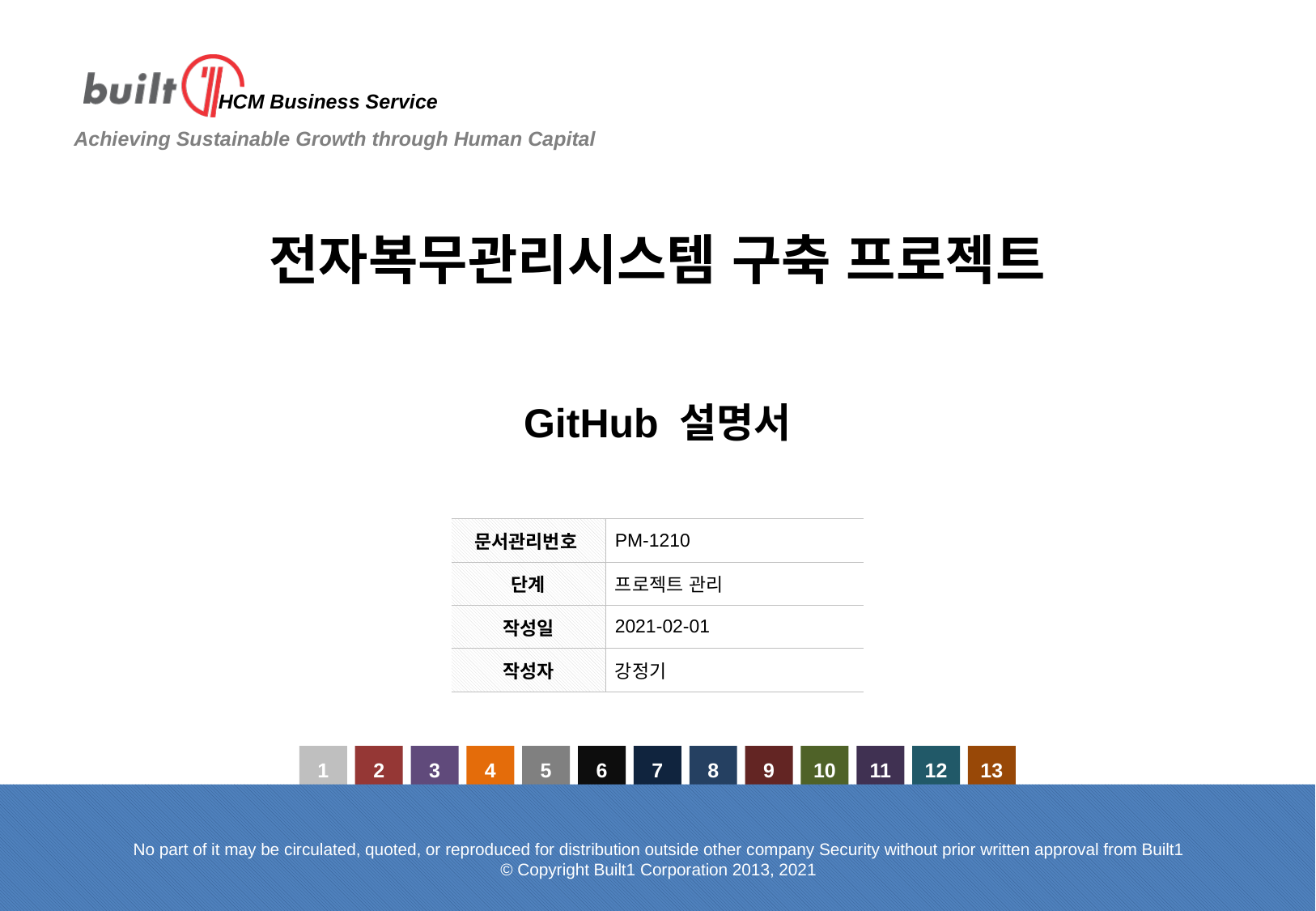

전자복무관리시스템 구축 프로젝트
# GitHub 설명서
| 문서관리번호 | PM-1210 |
| --- | --- |
| 단계 | 프로젝트 관리 |
| 작성일 | 2021-02-01 |
| 작성자 | 강정기 |